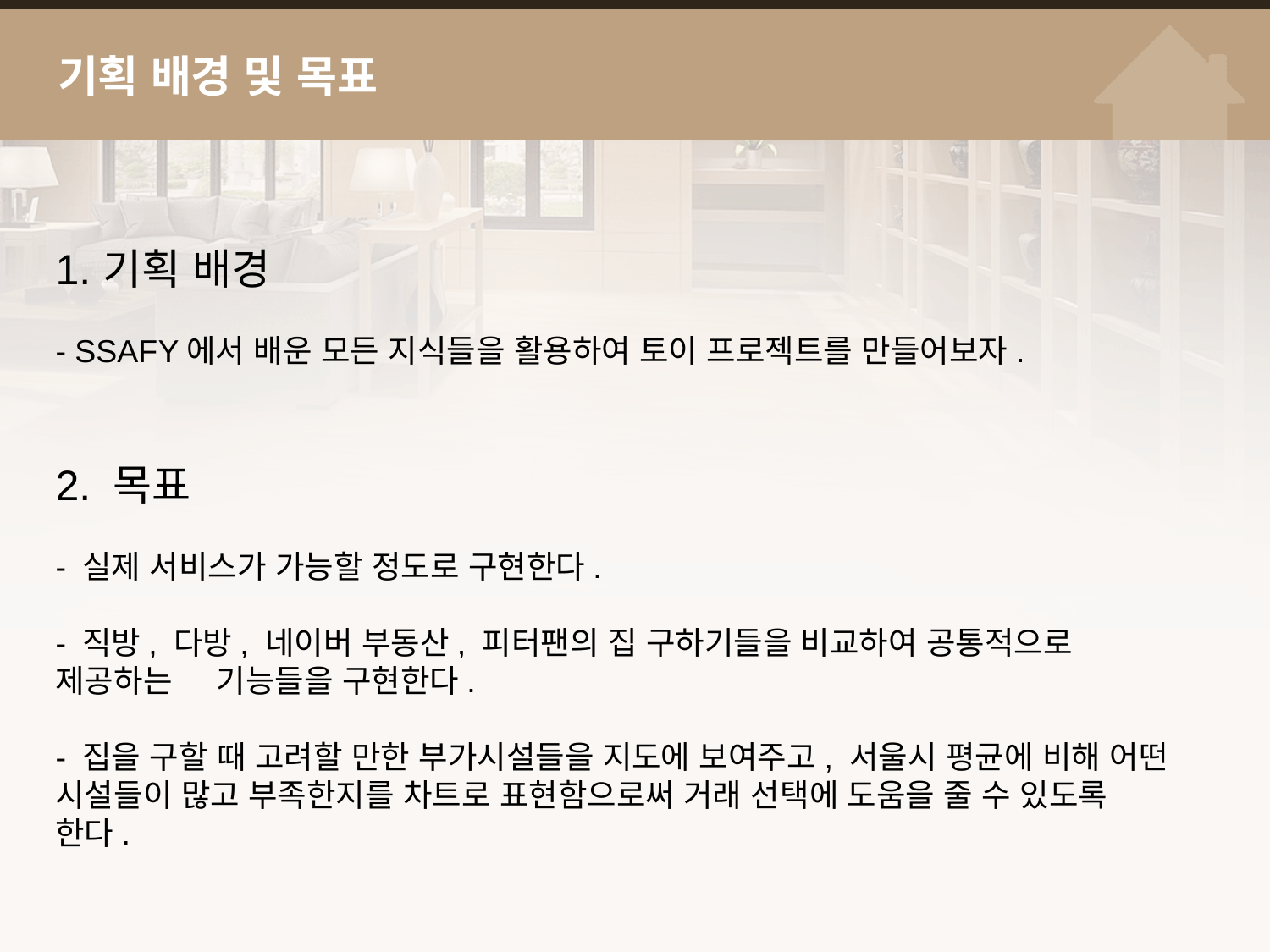

# 기획 배경 및 목표
기획 배경

- SSAFY에서 배운 모든 지식들을 활용하여 토이 프로젝트를 만들어보자.

2. 목표

- 실제 서비스가 가능할 정도로 구현한다.

- 직방, 다방, 네이버 부동산, 피터팬의 집 구하기들을 비교하여 공통적으로 제공하는     기능들을 구현한다.

- 집을 구할 때 고려할 만한 부가시설들을 지도에 보여주고, 서울시 평균에 비해 어떤 시설들이 많고 부족한지를 차트로 표현함으로써 거래 선택에 도움을 줄 수 있도록 한다.